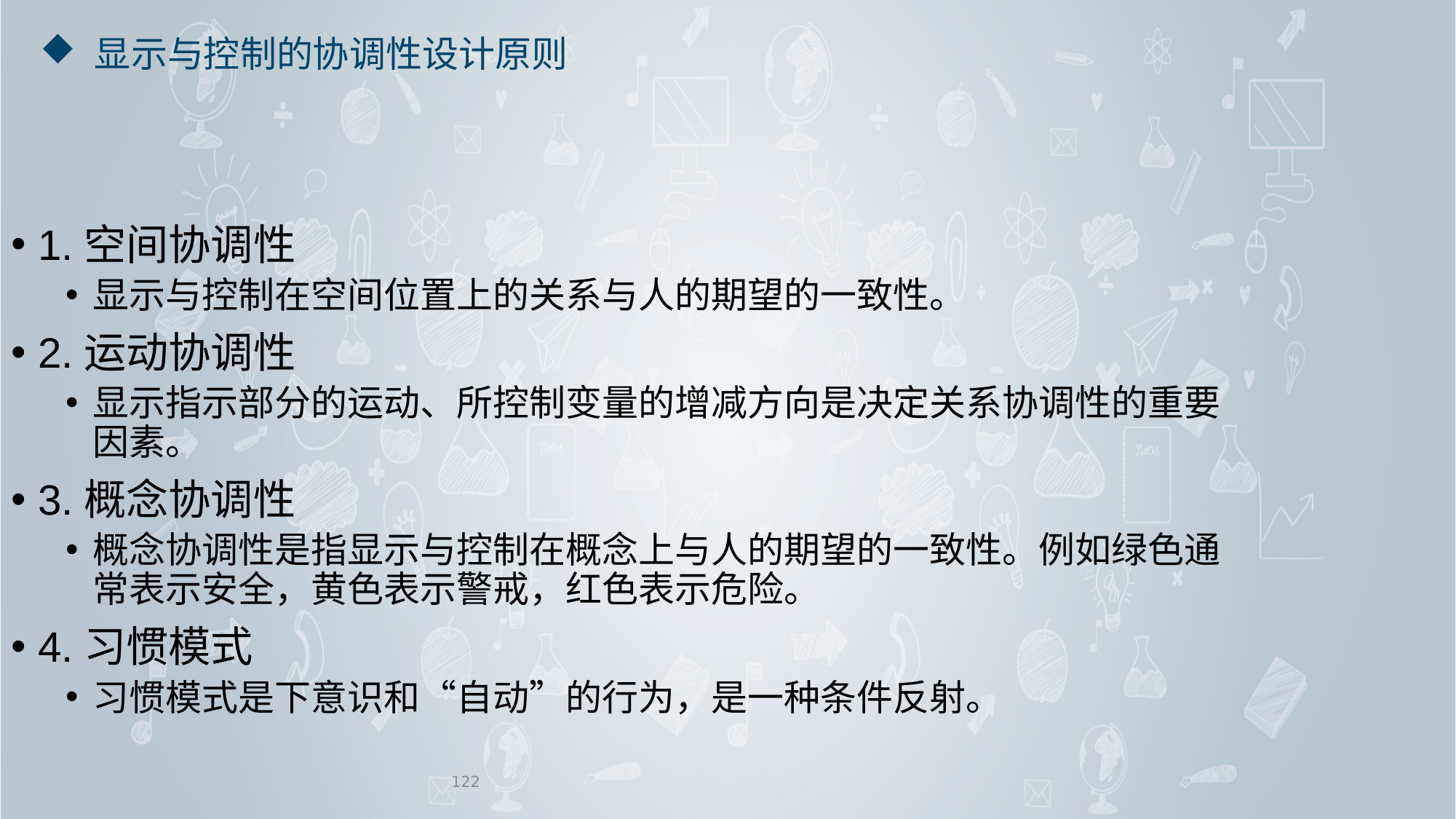

# 显示与控制的协调性设计原则
1.空间协调性
显示与控制在空间位置上的关系与人的期望的一致性。
2.运动协调性
显示指示部分的运动、所控制变量的增减方向是决定关系协调性的重要因素。
3.概念协调性
概念协调性是指显示与控制在概念上与人的期望的一致性。例如绿色通常表示安全，黄色表示警戒，红色表示危险。
4.习惯模式
习惯模式是下意识和“自动”的行为，是一种条件反射。
122